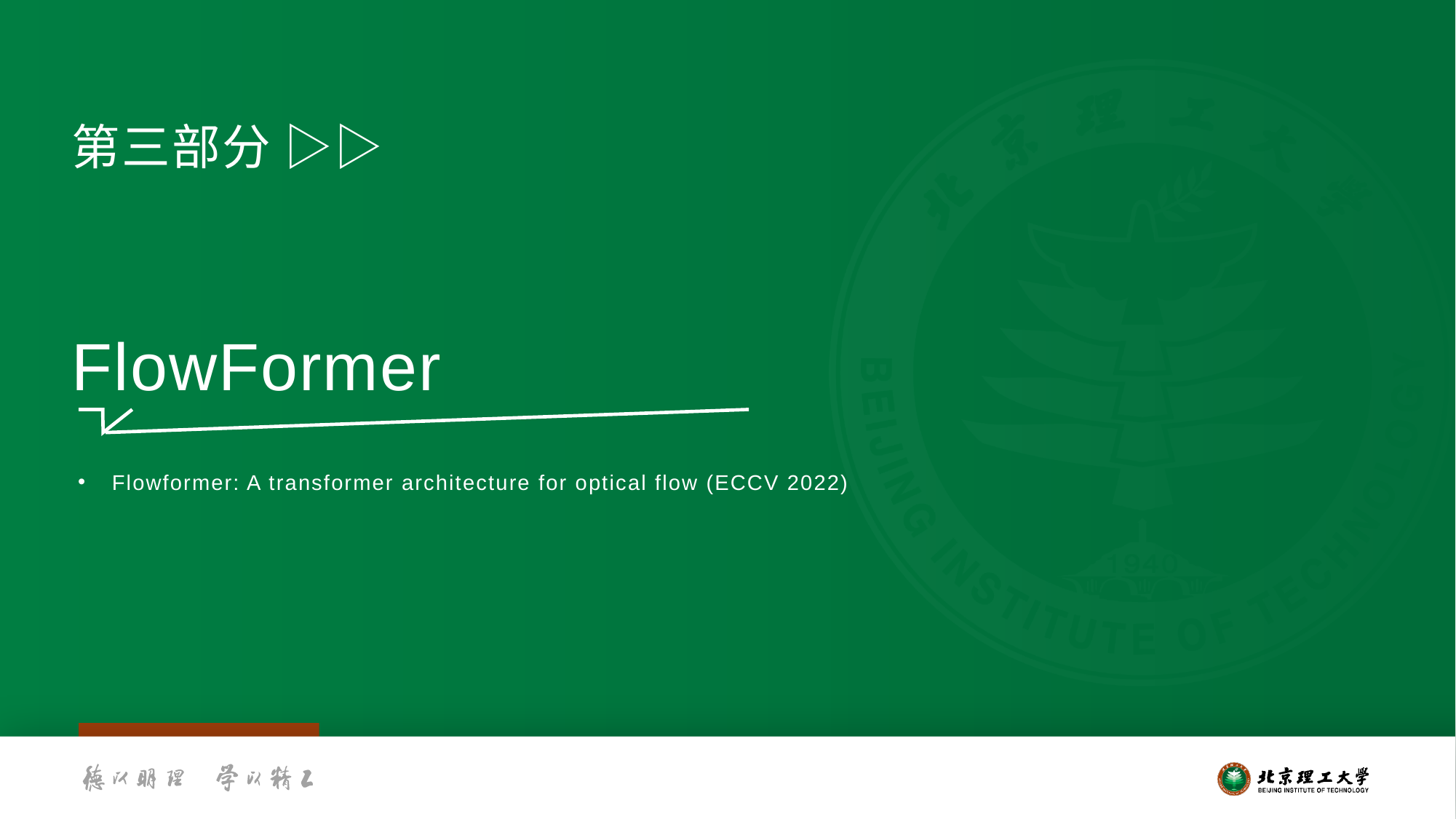

第三部分 ▷▷
FlowFormer

Flowformer: A transformer architecture for optical flow (ECCV 2022)